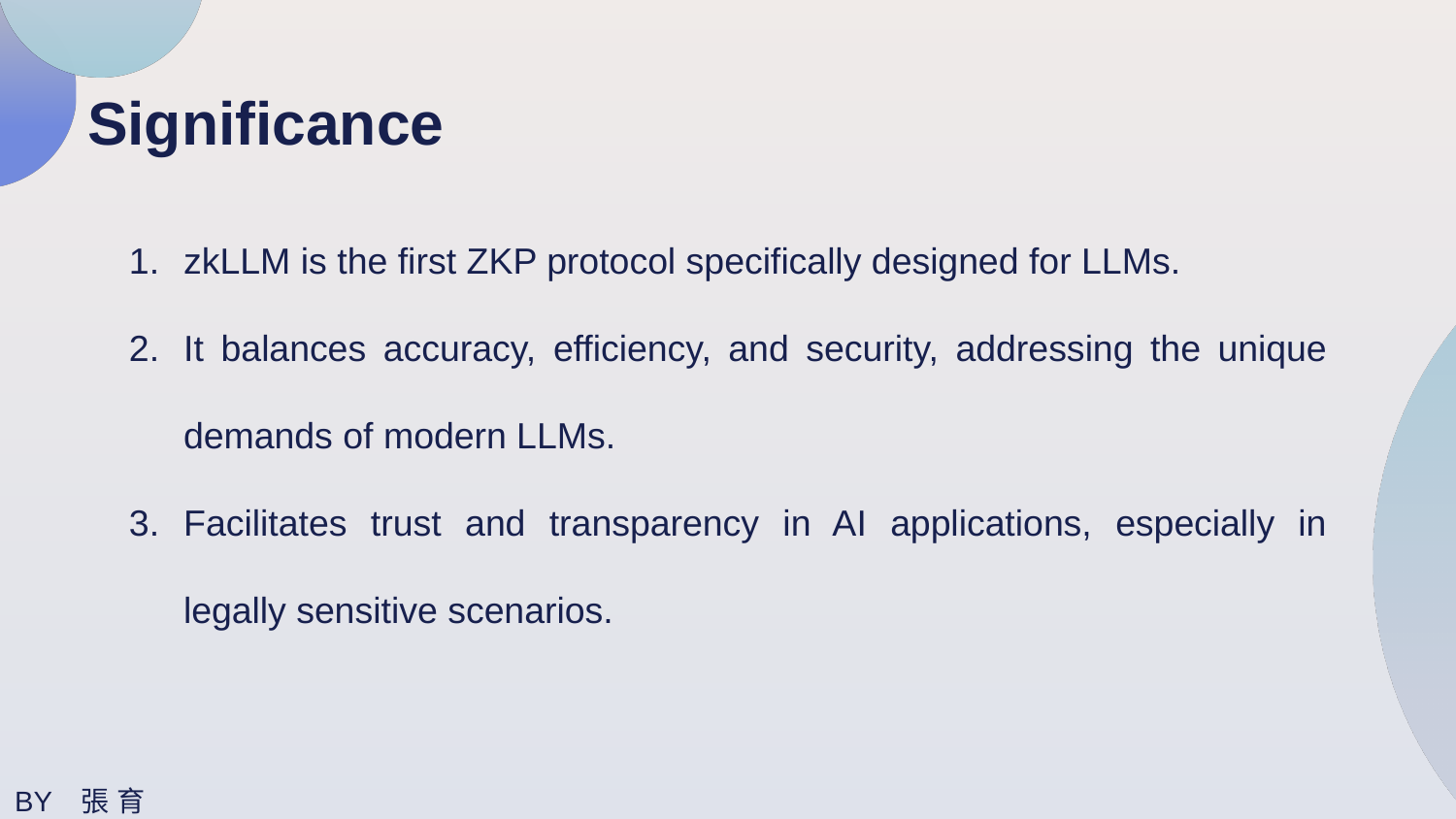

Significance
zkLLM is the first ZKP protocol specifically designed for LLMs.
It balances accuracy, efficiency, and security, addressing the unique demands of modern LLMs.
Facilitates trust and transparency in AI applications, especially in legally sensitive scenarios.
BY 張育丞